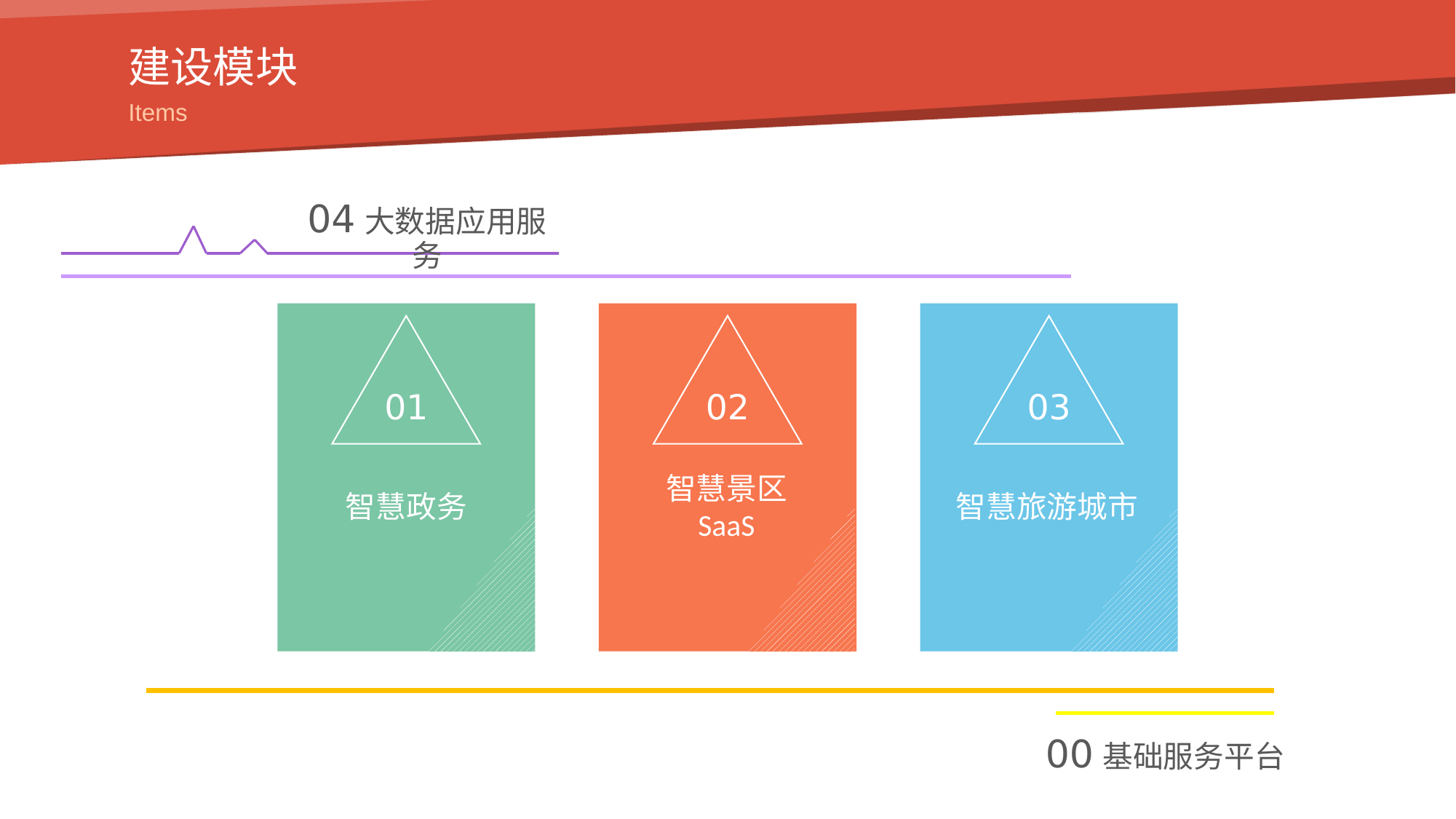

建设模块
Items
04大数据应用服务

01
02
03
智慧政务
智慧景区
SaaS
智慧旅游城市

00基础服务平台